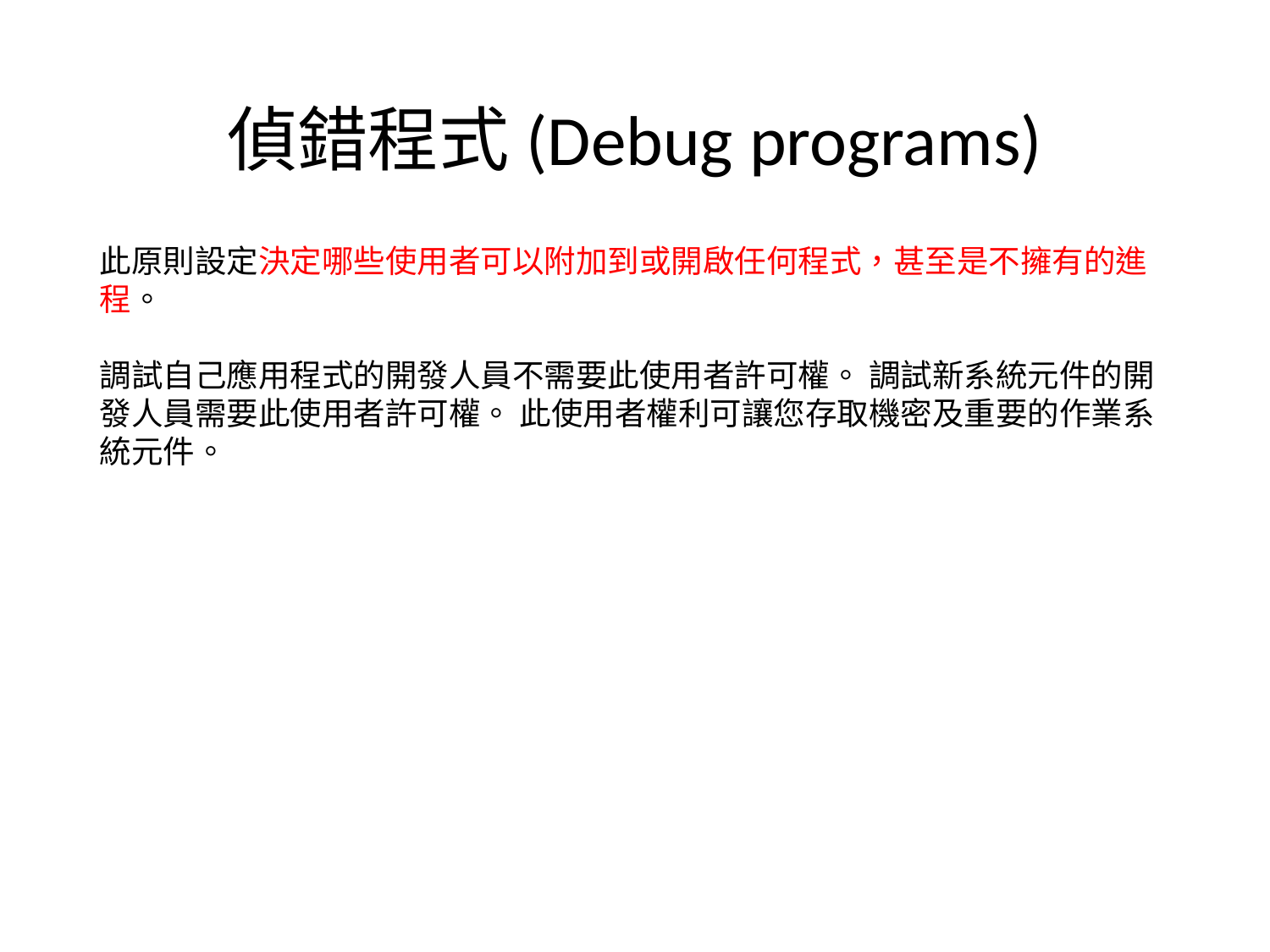

# 偵錯程式(Debug programs)
此原則設定決定哪些使用者可以附加到或開啟任何程式，甚至是不擁有的進程。

調試自己應用程式的開發人員不需要此使用者許可權。 調試新系統元件的開發人員需要此使用者許可權。 此使用者權利可讓您存取機密及重要的作業系統元件。